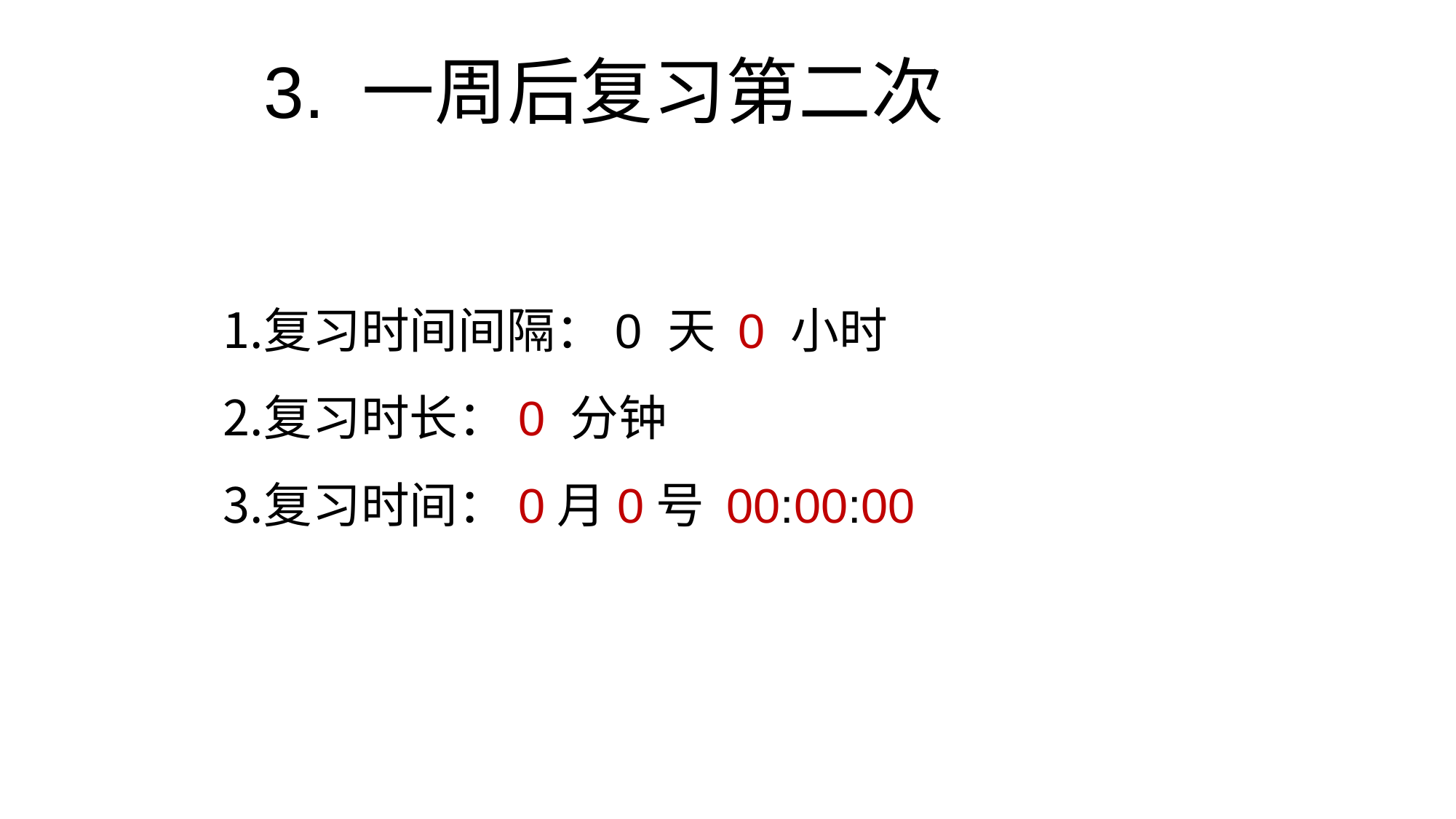

3. 一周后复习第二次
复习时间间隔：0 天 0 小时
复习时长：0 分钟
复习时间：0月0号 00:00:00